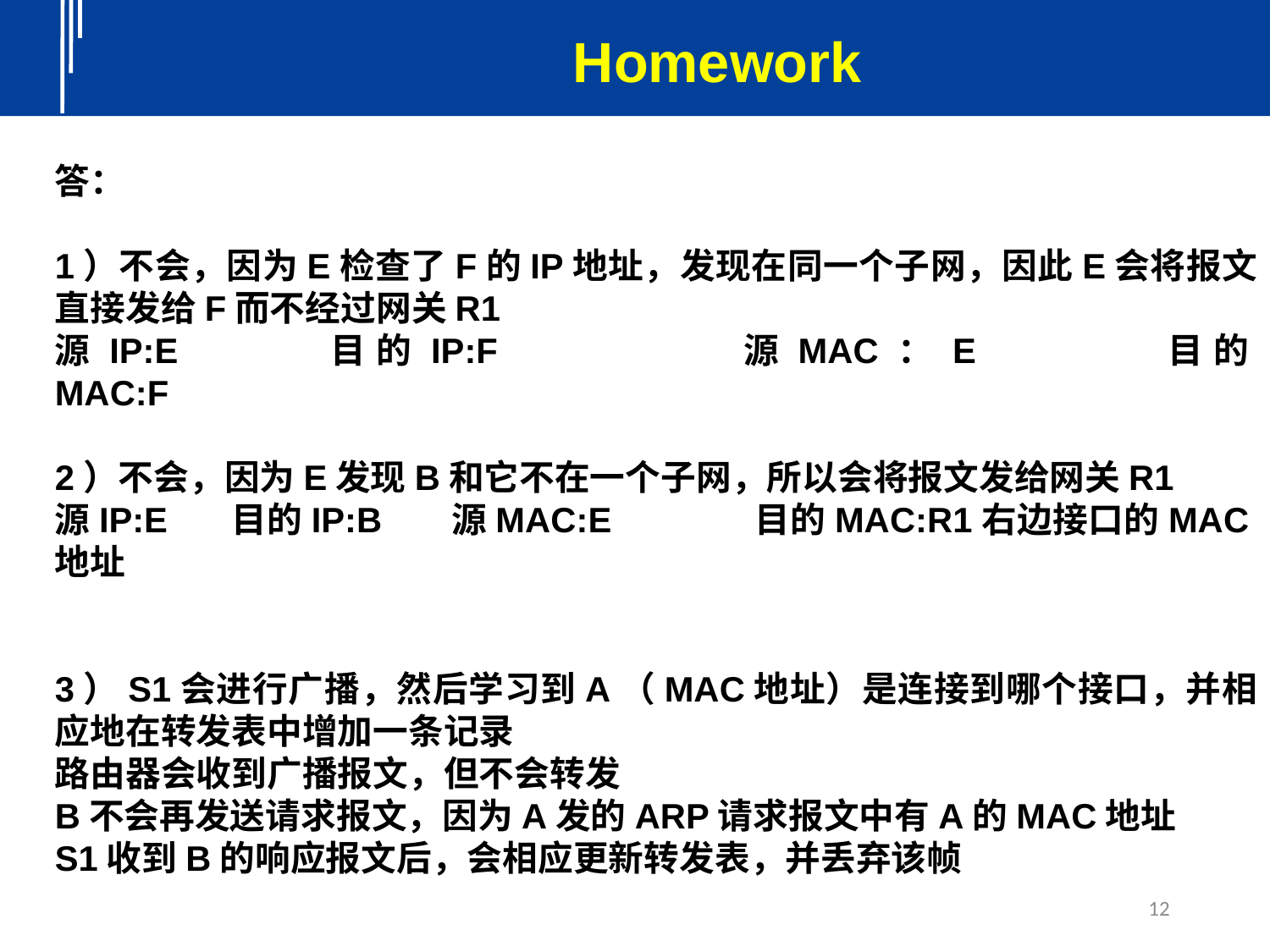

Homework
答：

1）不会，因为E检查了F的IP地址，发现在同一个子网，因此E会将报文直接发给F而不经过网关R1
源IP:E		目的IP:F		源MAC：E		目的MAC:F

2）不会，因为E发现B和它不在一个子网，所以会将报文发给网关R1
源IP:E	    目的IP:B      源MAC:E	     目的MAC:R1右边接口的MAC地址

3）S1会进行广播，然后学习到A（MAC地址）是连接到哪个接口，并相应地在转发表中增加一条记录
路由器会收到广播报文，但不会转发
B不会再发送请求报文，因为A发的ARP请求报文中有A的MAC地址
S1收到B的响应报文后，会相应更新转发表，并丢弃该帧
12